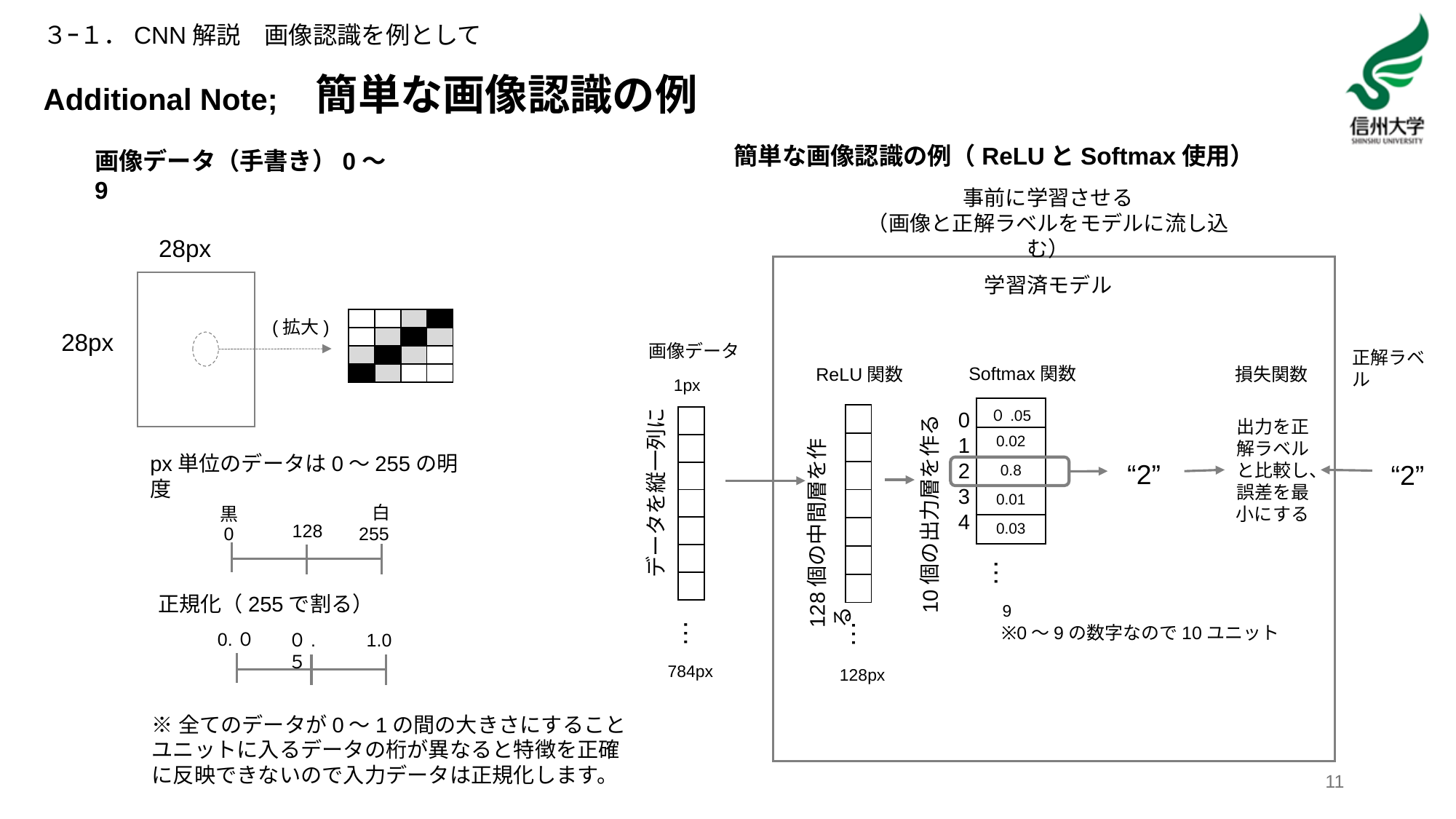

３ｰ１．CNN解説　画像認識を例として
# Additional Note;　簡単な画像認識の例
簡単な画像認識の例（ReLUとSoftmax使用）
画像データ（手書き）0～9
事前に学習させる
（画像と正解ラベルをモデルに流し込む）
28px

(拡大)
28px

学習済モデル
|  |  |  |  |
| --- | --- | --- | --- |
|  |  |  |  |
|  |  |  |  |
|  |  |  |  |
画像データ
正解ラベル
Softmax関数
ReLU関数
損失関数
1px
| ０.05 |
| --- |
| 0.02 |
| 0.8 |
| 0.01 |
| 0.03 |
0
1
2
3
4
|  |
| --- |
|  |
|  |
|  |
|  |
|  |
|  |
|  |
| --- |
|  |
|  |
|  |
|  |
|  |
|  |
出力を正解ラベルと比較し、誤差を最小にする
px単位のデータは0～255の明度
“2”
“2”

データを縦一列に
10個の出力層を作る
白
黒
128個の中間層を作る
128
255
0
…
正規化（255で割る）
9
…
…
※0～9の数字なので10ユニット
0.０
０.５
1.0
784px
128px
※全てのデータが0～1の間の大きさにすること
ユニットに入るデータの桁が異なると特徴を正確に反映できないので入力データは正規化します。
11